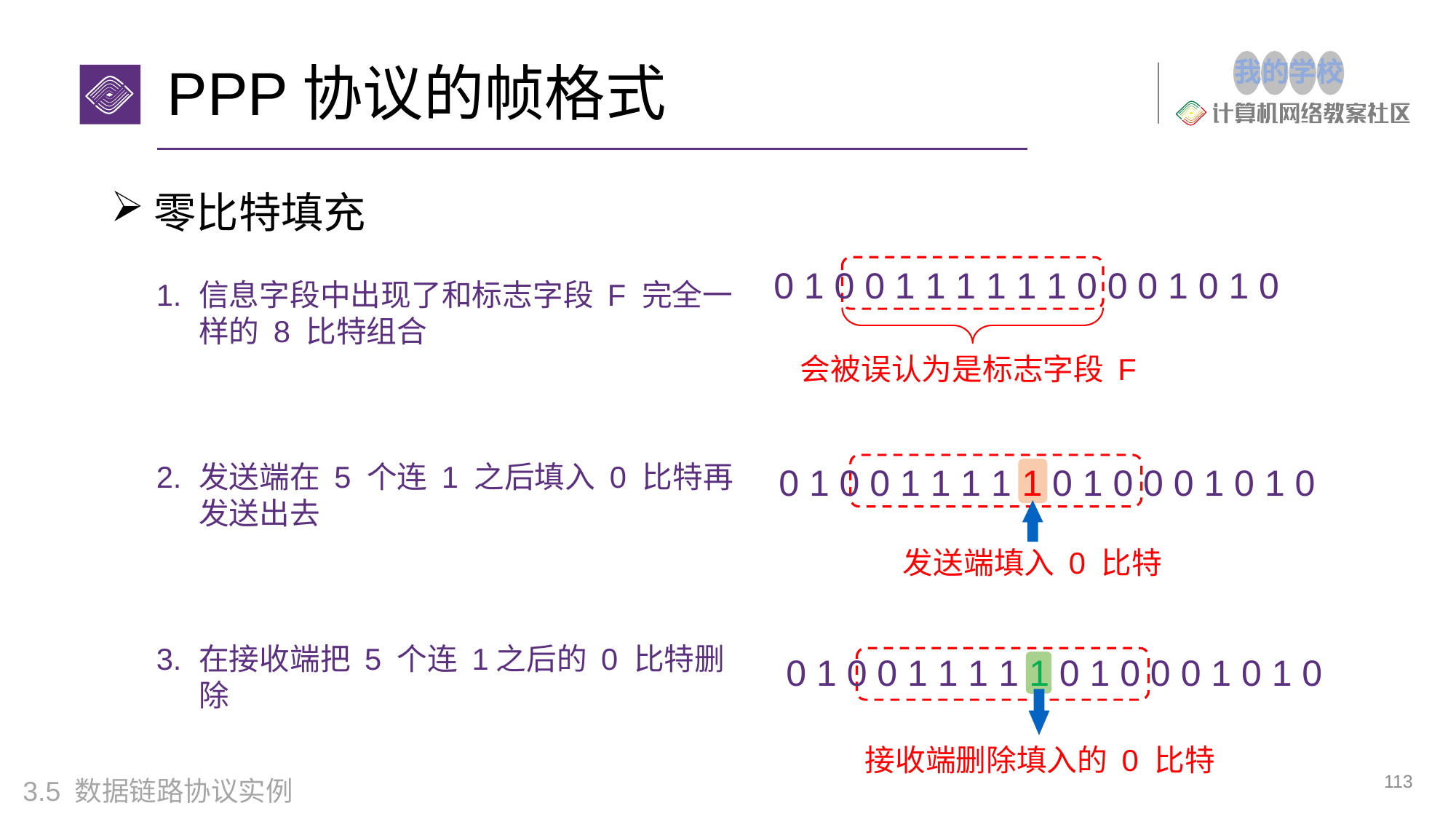

# PPP协议的帧格式
零比特填充

0 1 0 0 1 1 1 1 1 1 0 0 0 1 0 1 0

信息字段中出现了和标志字段 F 完全一样的 8 比特组合

发送端在 5 个连 1 之后填入 0 比特再发送出去

在接收端把 5 个连 1之后的 0 比特删除
会被误认为是标志字段 F
0 1 0 0 1 1 1 1 1 0 1 0 0 0 1 0 1 0

发送端填入 0 比特
0 1 0 0 1 1 1 1 1 0 1 0 0 0 1 0 1 0

接收端删除填入的 0 比特
113
3.5 数据链路协议实例